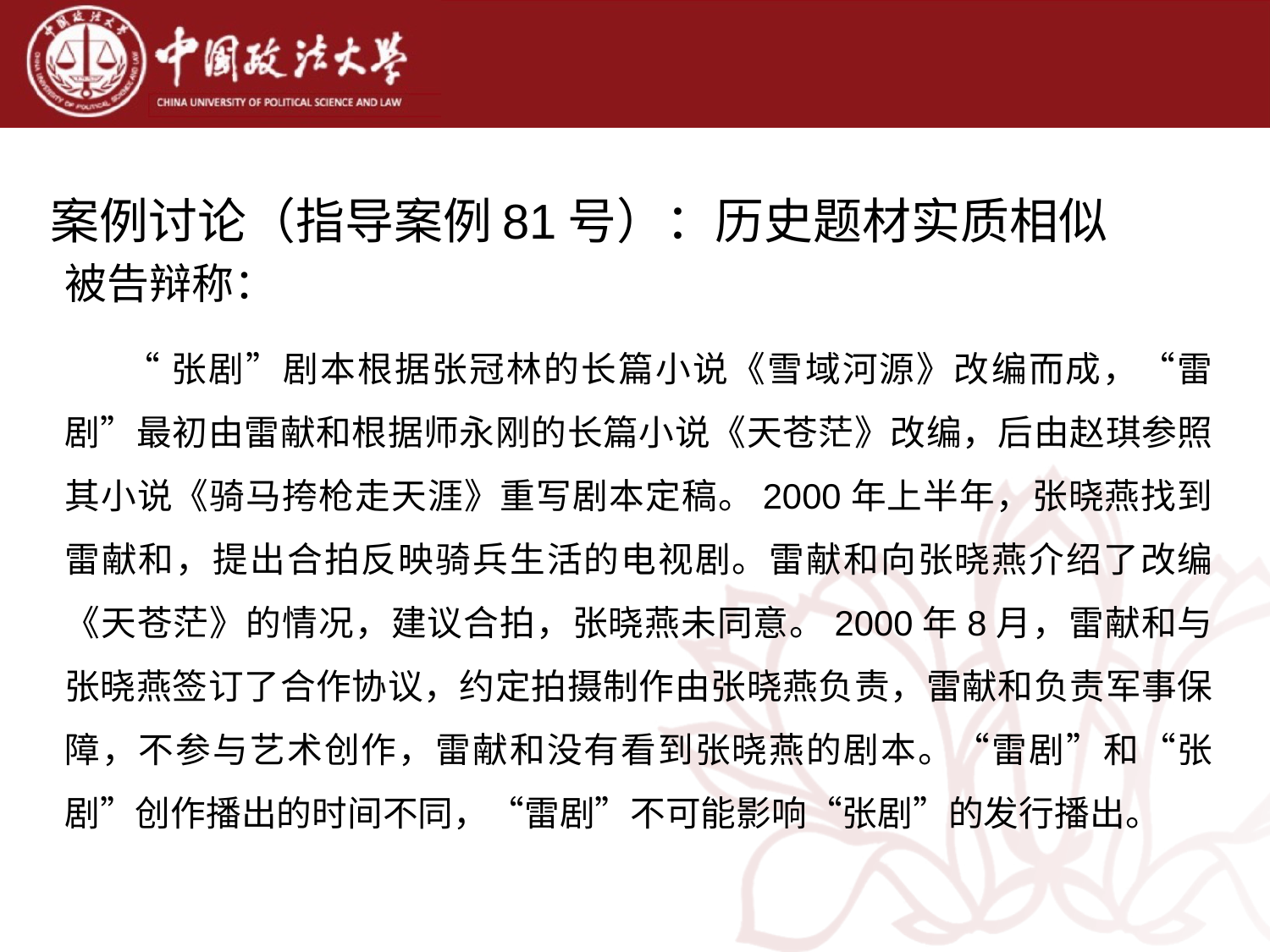

# 案例讨论（指导案例81号）：历史题材实质相似
被告辩称：
      “张剧”剧本根据张冠林的长篇小说《雪域河源》改编而成，“雷剧”最初由雷献和根据师永刚的长篇小说《天苍茫》改编，后由赵琪参照其小说《骑马挎枪走天涯》重写剧本定稿。2000年上半年，张晓燕找到雷献和，提出合拍反映骑兵生活的电视剧。雷献和向张晓燕介绍了改编《天苍茫》的情况，建议合拍，张晓燕未同意。2000年8月，雷献和与张晓燕签订了合作协议，约定拍摄制作由张晓燕负责，雷献和负责军事保障，不参与艺术创作，雷献和没有看到张晓燕的剧本。“雷剧”和“张剧”创作播出的时间不同，“雷剧”不可能影响“张剧”的发行播出。